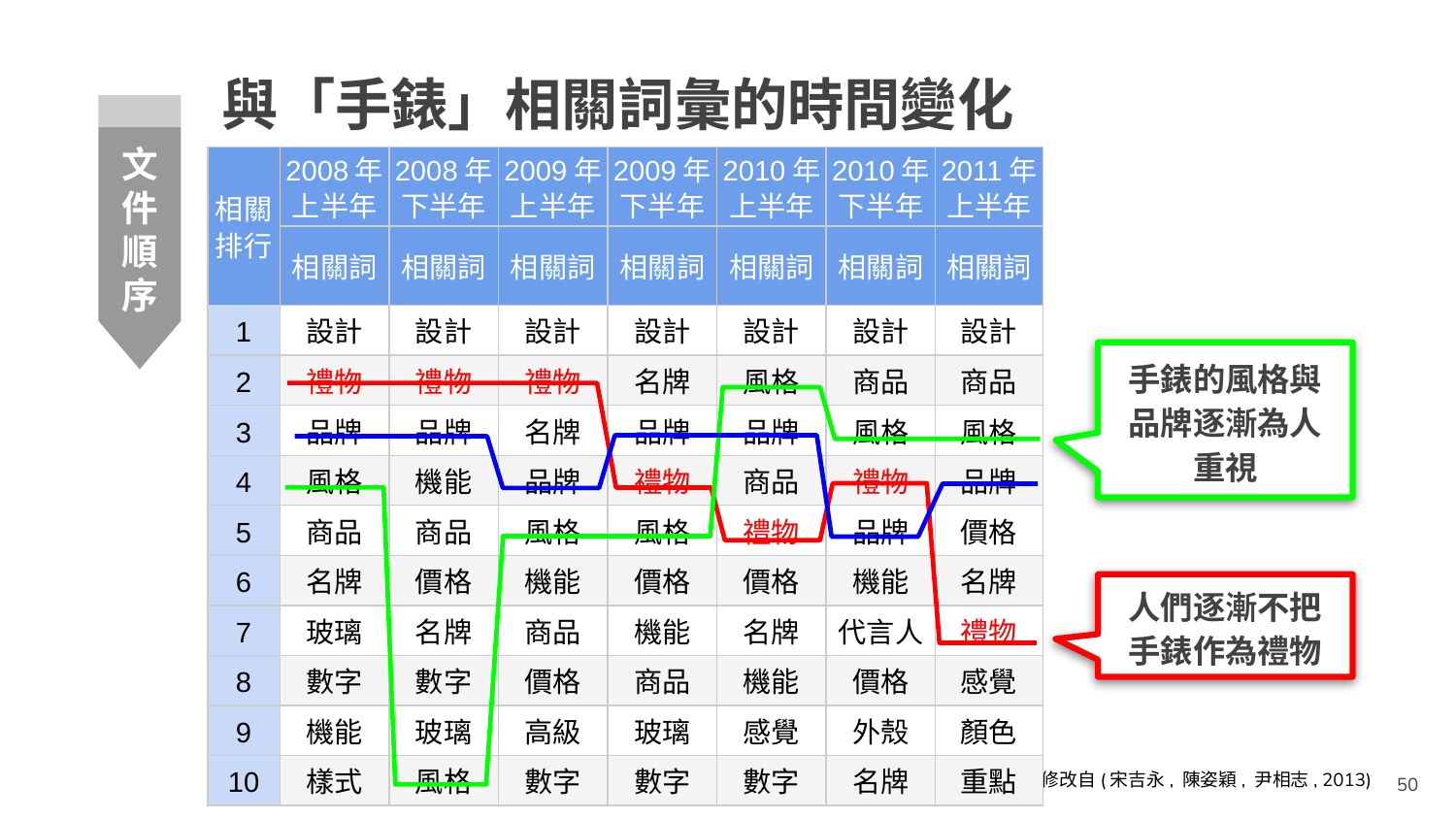

# 與「手錶」相關詞彙的時間變化

文件順序

| 相關 排行 | 2008年 上半年 | 2008年 下半年 | 2009年 上半年 | 2009年 下半年 | 2010年 上半年 | 2010年 下半年 | 2011年 上半年 |
| --- | --- | --- | --- | --- | --- | --- | --- |
|  | 相關詞 | 相關詞 | 相關詞 | 相關詞 | 相關詞 | 相關詞 | 相關詞 |
| 1 | 設計 | 設計 | 設計 | 設計 | 設計 | 設計 | 設計 |
| 2 | 禮物 | 禮物 | 禮物 | 名牌 | 風格 | 商品 | 商品 |
| 3 | 品牌 | 品牌 | 名牌 | 品牌 | 品牌 | 風格 | 風格 |
| 4 | 風格 | 機能 | 品牌 | 禮物 | 商品 | 禮物 | 品牌 |
| 5 | 商品 | 商品 | 風格 | 風格 | 禮物 | 品牌 | 價格 |
| 6 | 名牌 | 價格 | 機能 | 價格 | 價格 | 機能 | 名牌 |
| 7 | 玻璃 | 名牌 | 商品 | 機能 | 名牌 | 代言人 | 禮物 |
| 8 | 數字 | 數字 | 價格 | 商品 | 機能 | 價格 | 感覺 |
| 9 | 機能 | 玻璃 | 高級 | 玻璃 | 感覺 | 外殼 | 顏色 |
| 10 | 樣式 | 風格 | 數字 | 數字 | 數字 | 名牌 | 重點 |

手錶的風格與品牌逐漸為人重視

人們逐漸不把
手錶作為禮物
50
修改自(宋吉永, 陳姿穎, 尹相志, 2013)